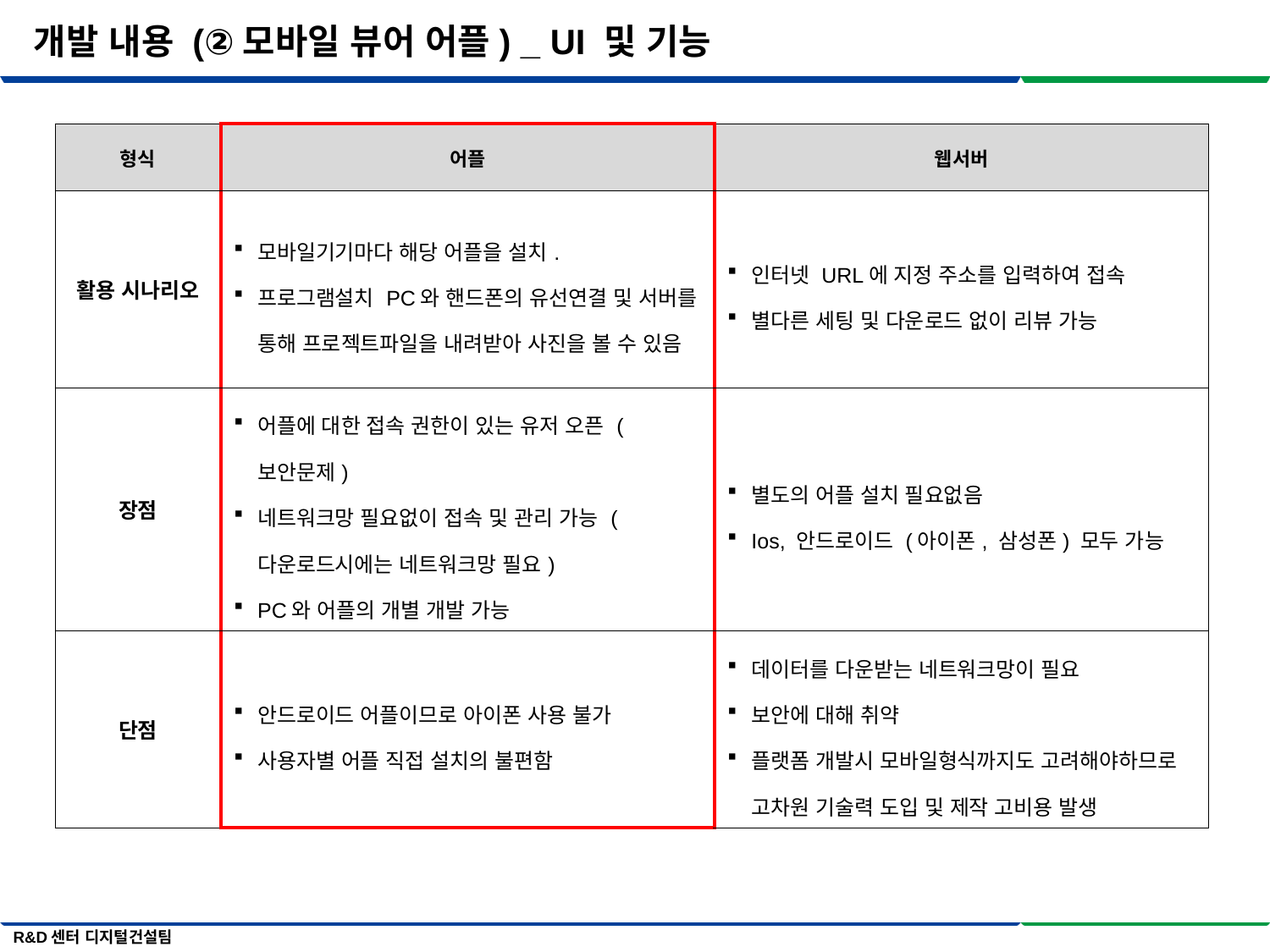

개발 내용 (②모바일 뷰어 어플) _ UI 및 기능
| 형식 | 어플 | 웹서버 |
| --- | --- | --- |
| 활용 시나리오 | 모바일기기마다 해당 어플을 설치. 프로그램설치 PC와 핸드폰의 유선연결 및 서버를 통해 프로젝트파일을 내려받아 사진을 볼 수 있음 | 인터넷 URL에 지정 주소를 입력하여 접속 별다른 세팅 및 다운로드 없이 리뷰 가능 |
| 장점 | 어플에 대한 접속 권한이 있는 유저 오픈 (보안문제) 네트워크망 필요없이 접속 및 관리 가능 (다운로드시에는 네트워크망 필요) PC와 어플의 개별 개발 가능 | 별도의 어플 설치 필요없음 Ios, 안드로이드 (아이폰, 삼성폰) 모두 가능 |
| 단점 | 안드로이드 어플이므로 아이폰 사용 불가 사용자별 어플 직접 설치의 불편함 | 데이터를 다운받는 네트워크망이 필요 보안에 대해 취약 플랫폼 개발시 모바일형식까지도 고려해야하므로 고차원 기술력 도입 및 제작 고비용 발생 |